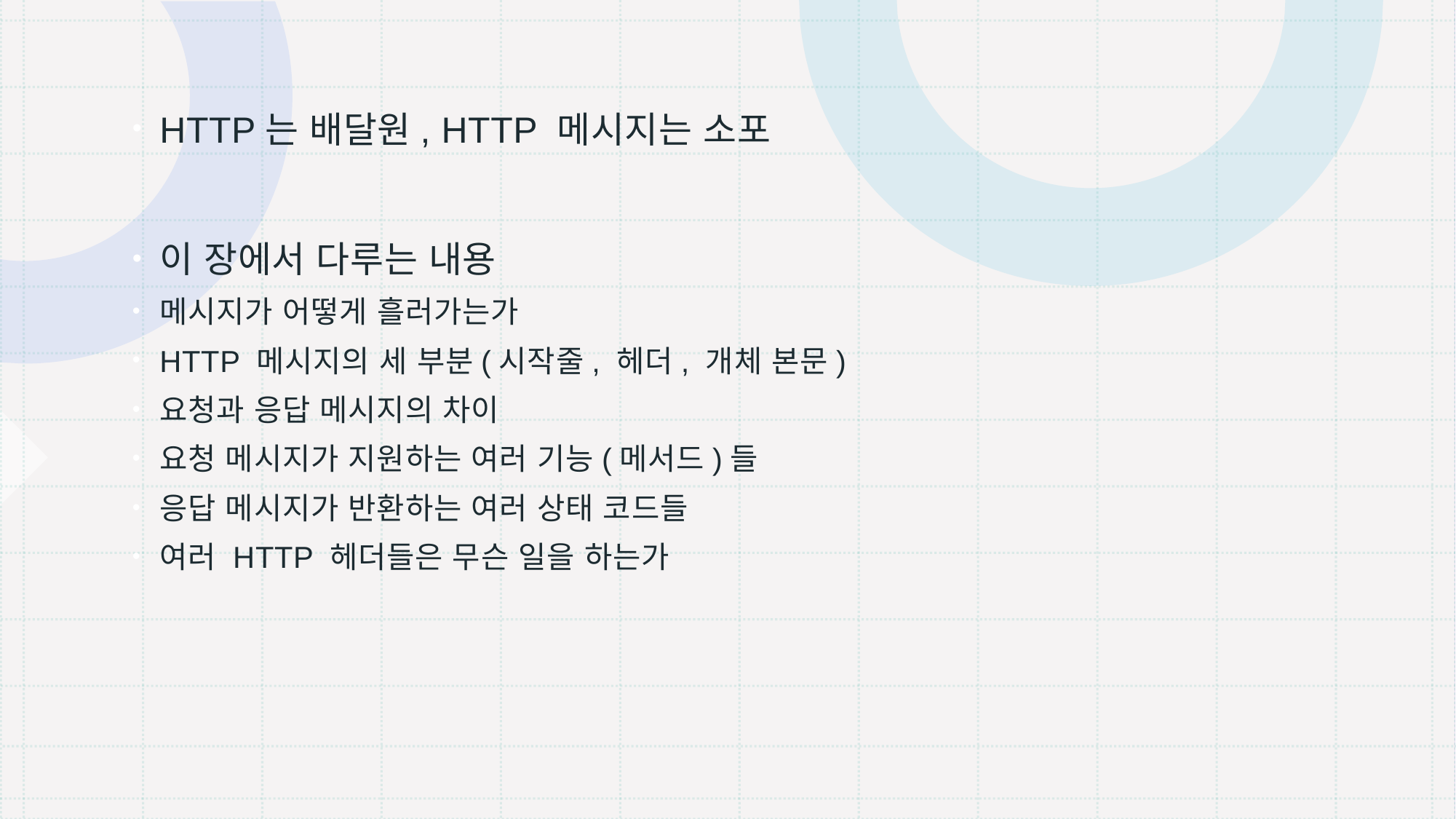

HTTP는 배달원, HTTP 메시지는 소포

이 장에서 다루는 내용
메시지가 어떻게 흘러가는가
HTTP 메시지의 세 부분(시작줄, 헤더, 개체 본문)
요청과 응답 메시지의 차이
요청 메시지가 지원하는 여러 기능(메서드)들
응답 메시지가 반환하는 여러 상태 코드들
여러 HTTP 헤더들은 무슨 일을 하는가